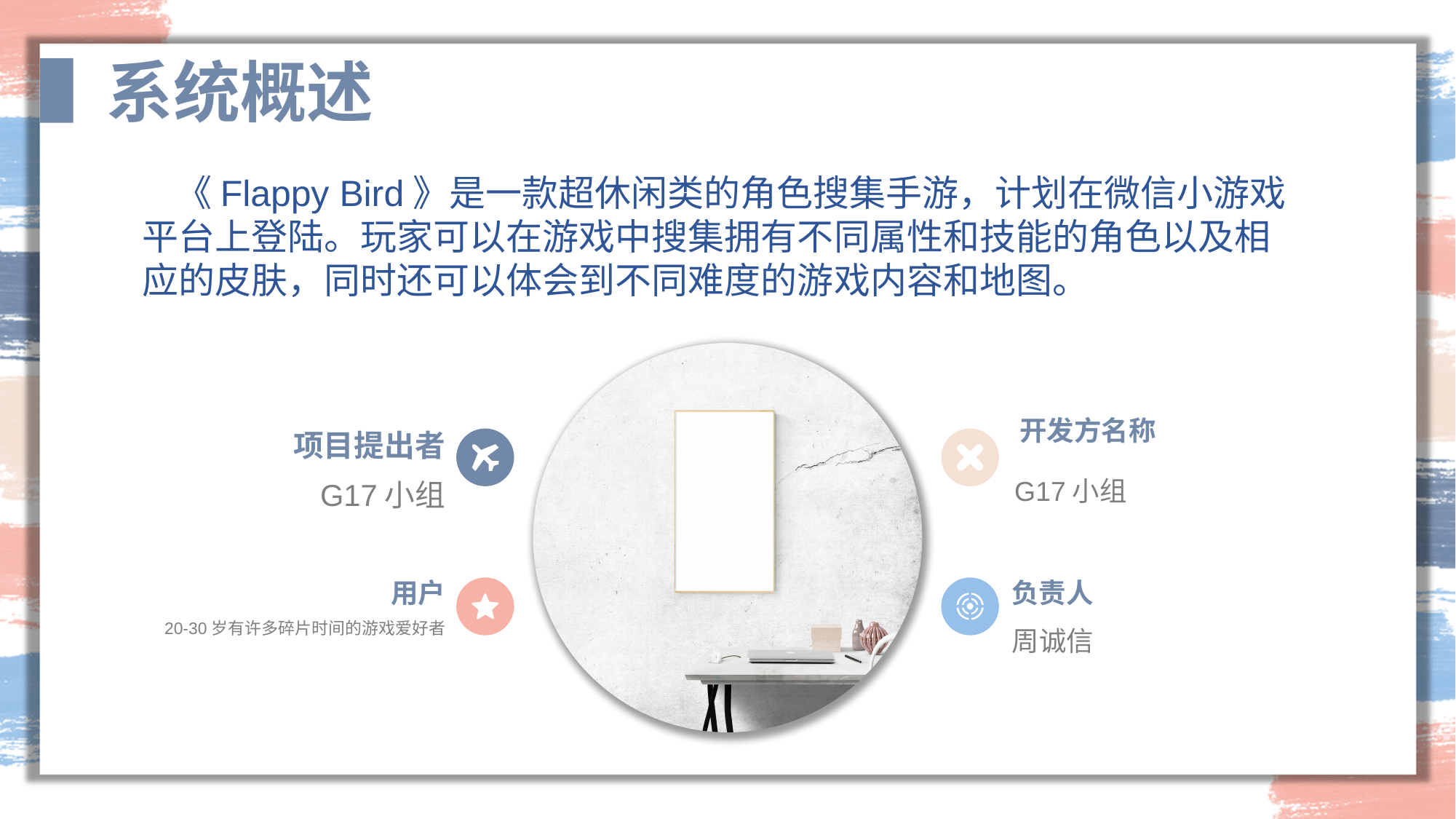

系统概述

《Flappy Bird》是一款超休闲类的角色搜集手游，计划在微信小游戏平台上登陆。玩家可以在游戏中搜集拥有不同属性和技能的角色以及相应的皮肤，同时还可以体会到不同难度的游戏内容和地图。

开发方名称
项目提出者

G17小组
 G17小组
用户
负责人

20-30岁有许多碎片时间的游戏爱好者
周诚信